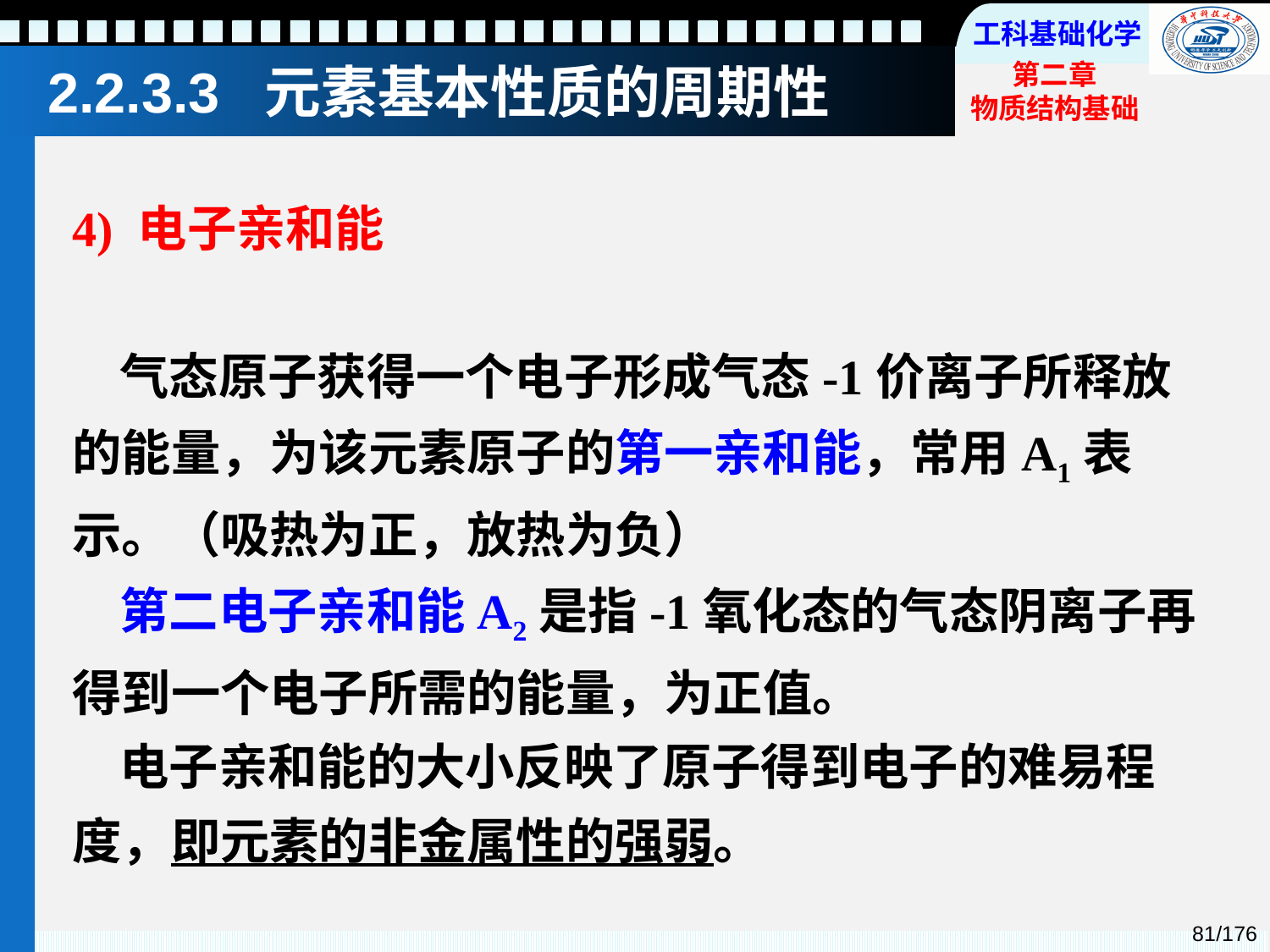

# 2.2.3.3  元素基本性质的周期性
4) 电子亲和能

气态原子获得一个电子形成气态-1价离子所释放的能量，为该元素原子的第一亲和能，常用A1表示。（吸热为正，放热为负）
第二电子亲和能A2是指-1氧化态的气态阴离子再得到一个电子所需的能量，为正值。
电子亲和能的大小反映了原子得到电子的难易程度，即元素的非金属性的强弱。